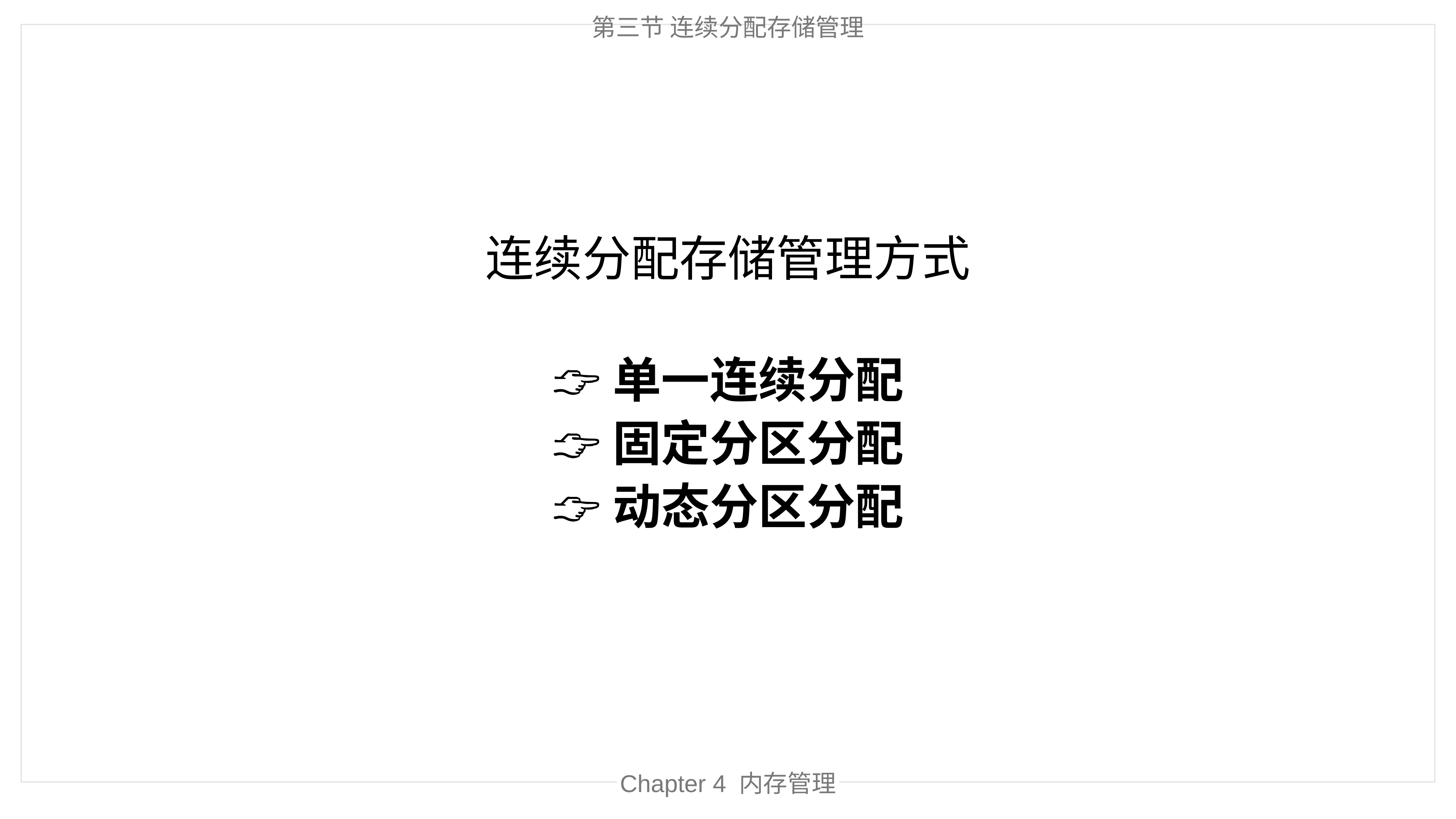

第三节 连续分配存储管理

连续分配存储管理方式
👉单一连续分配
👉固定分区分配
👉动态分区分配
Chapter 4 内存管理